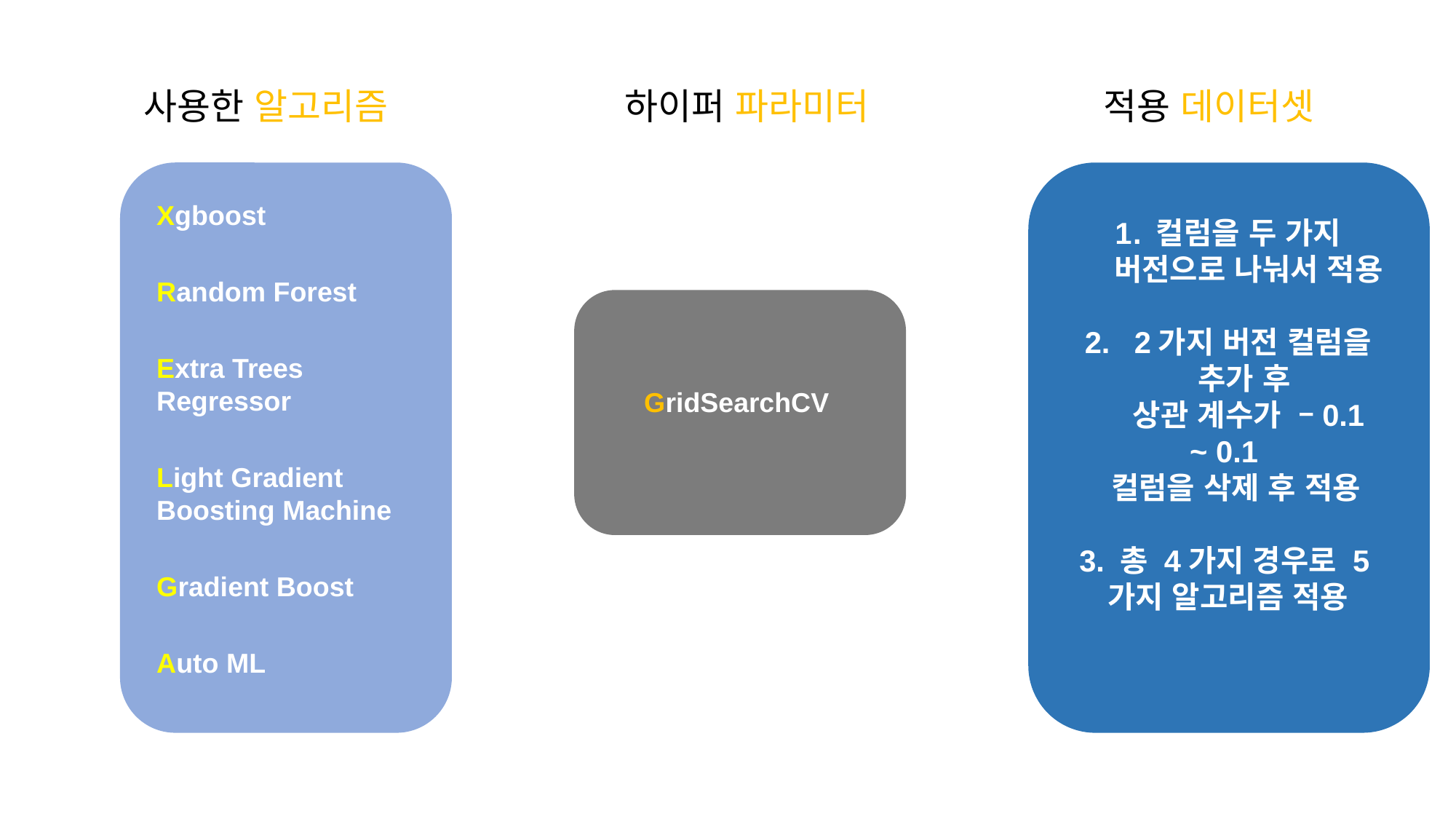

사용한 알고리즘
 하이퍼 파라미터
적용 데이터셋

Xgboost

Random Forest

Extra Trees Regressor

Light Gradient Boosting Machine

Gradient Boost

Auto ML

컬럼을 두 가지 버전으로 나눠서 적용

 2가지 버전 컬럼을 추가 후
 상관 계수가  –0.1
~ 0.1
 컬럼을 삭제 후 적용

3. 총 4가지 경우로 5가지 알고리즘 적용

 GridSearchCV